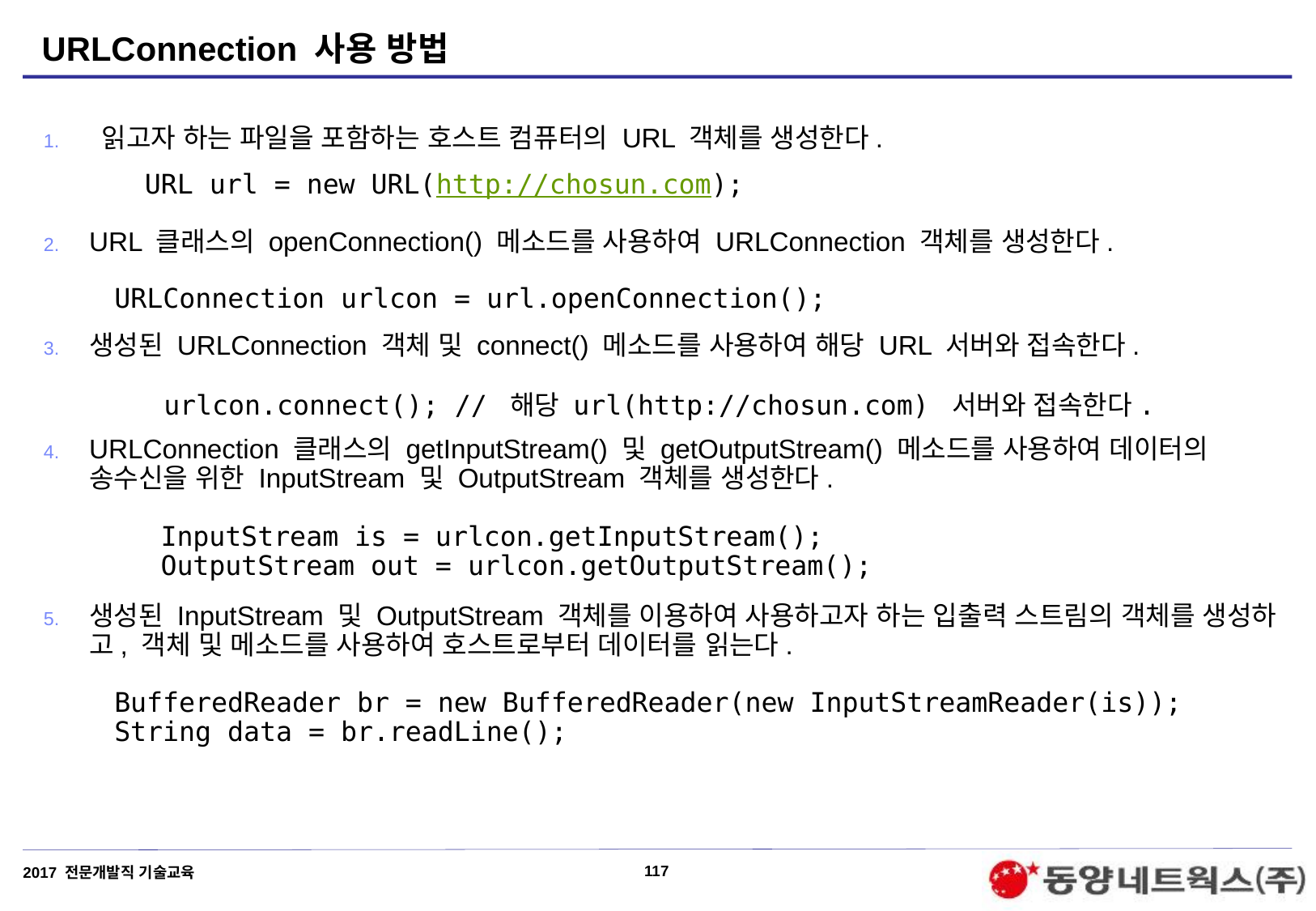

# URLConnection 사용 방법
 읽고자 하는 파일을 포함하는 호스트 컴퓨터의 URL 객체를 생성한다.

URL 클래스의 openConnection() 메소드를 사용하여 URLConnection 객체를 생성한다.

생성된 URLConnection 객체 및 connect() 메소드를 사용하여 해당 URL 서버와 접속한다.

URLConnection 클래스의 getInputStream() 및 getOutputStream() 메소드를 사용하여 데이터의 송수신을 위한 InputStream 및 OutputStream 객체를 생성한다.

생성된 InputStream 및 OutputStream 객체를 이용하여 사용하고자 하는 입출력 스트림의 객체를 생성하고, 객체 및 메소드를 사용하여 호스트로부터 데이터를 읽는다.
URL url = new URL(http://chosun.com);
URLConnection urlcon = url.openConnection();
urlcon.connect(); // 해당 url(http://chosun.com) 서버와 접속한다.
InputStream is = urlcon.getInputStream();
OutputStream out = urlcon.getOutputStream();
BufferedReader br = new BufferedReader(new InputStreamReader(is));
String data = br.readLine();